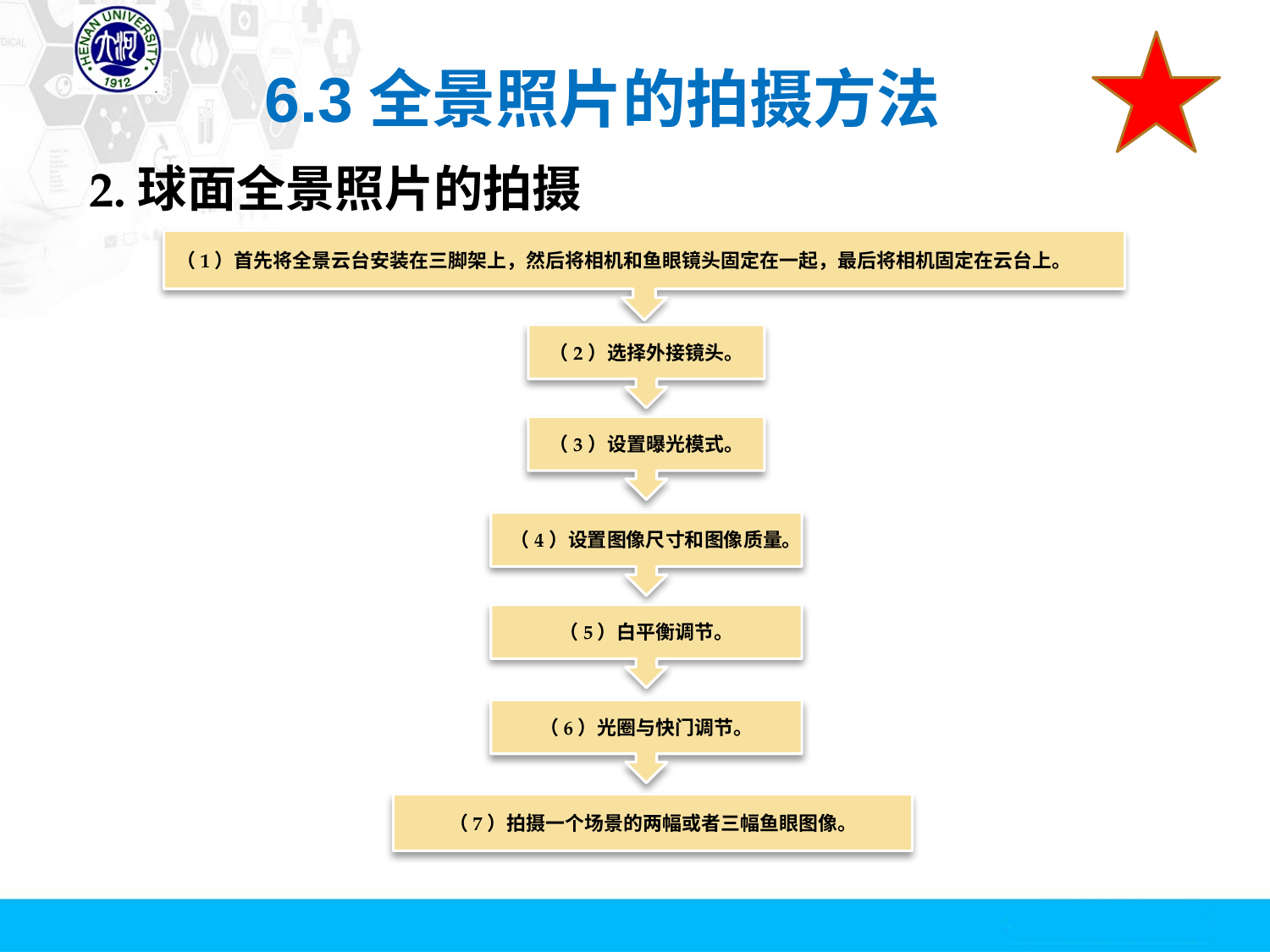

# 6.3全景照片的拍摄方法

2.球面全景照片的拍摄
（1）首先将全景云台安装在三脚架上，然后将相机和鱼眼镜头固定在一起，最后将相机固定在云台上。
（2）选择外接镜头。
（3）设置曝光模式。
（4）设置图像尺寸和图像质量。
（5）白平衡调节。
（6）光圈与快门调节。
（7）拍摄一个场景的两幅或者三幅鱼眼图像。